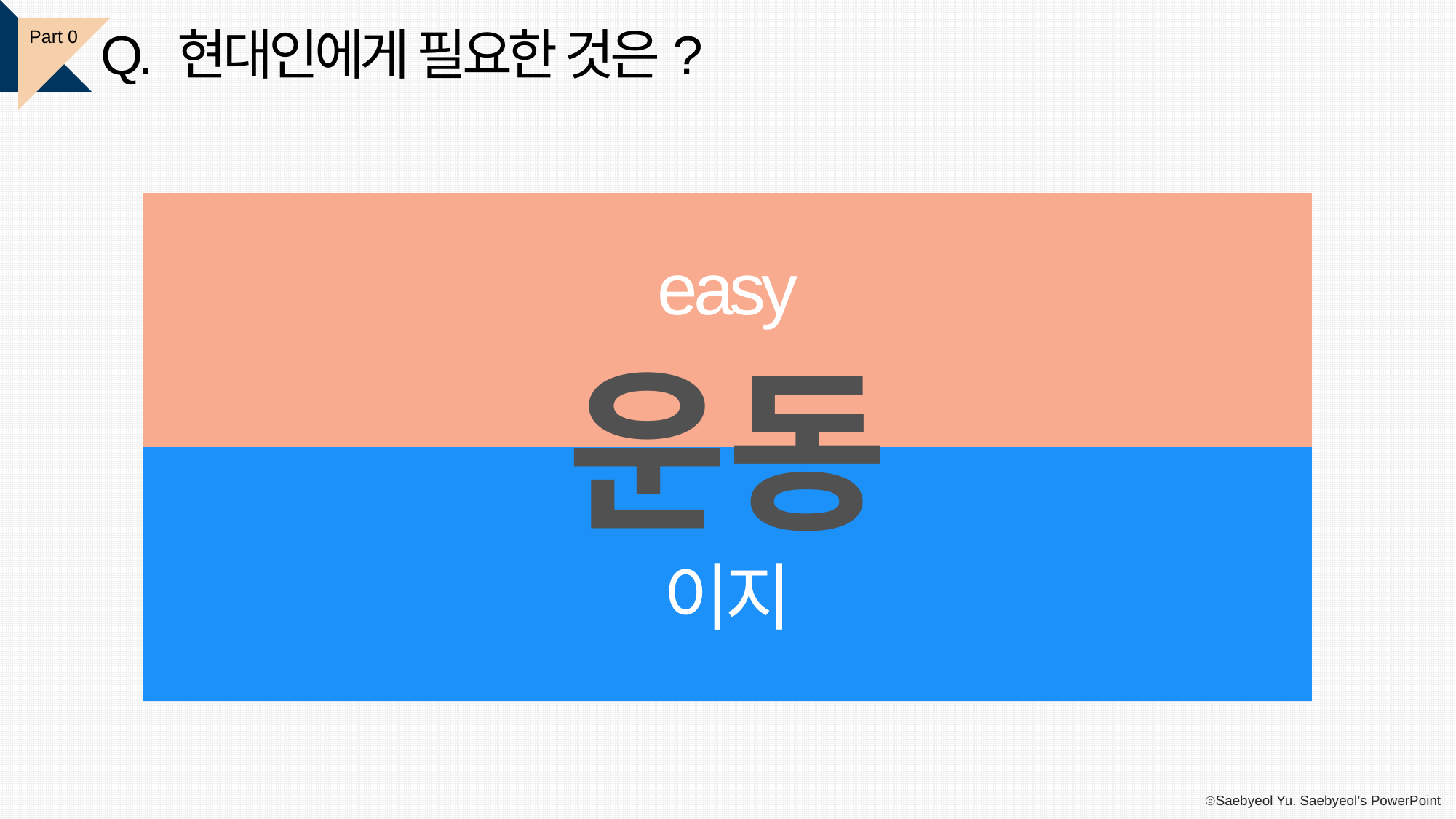

Q. 현대인에게 필요한 것은?

Part 0

easy
운동

이지